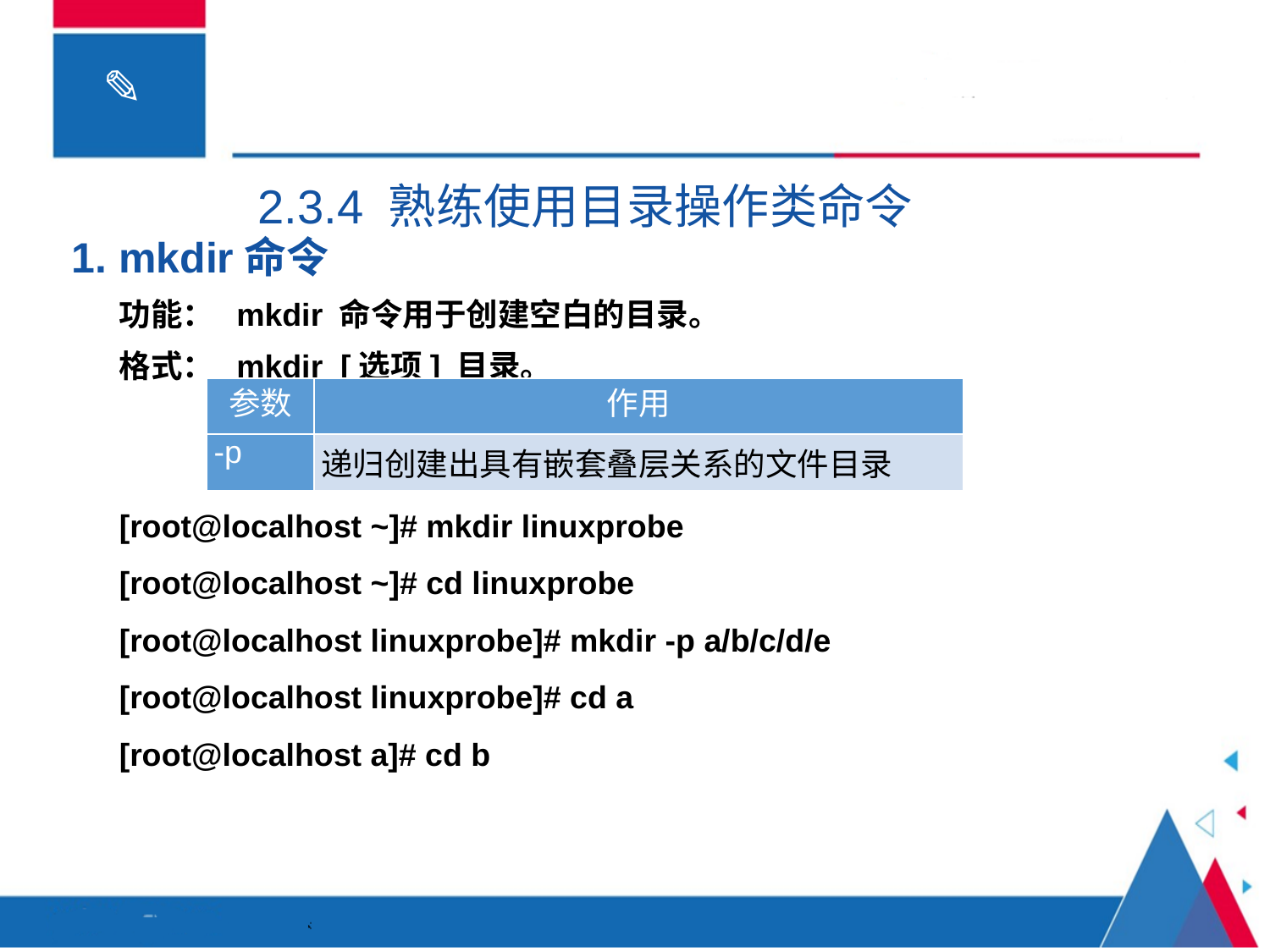

2.3.4 熟练使用目录操作类命令
1. mkdir命令
功能：  mkdir 命令用于创建空白的目录。
格式：  mkdir  [选项] 目录。

[root@localhost ~]# mkdir linuxprobe
[root@localhost ~]# cd linuxprobe
[root@localhost linuxprobe]# mkdir -p a/b/c/d/e
[root@localhost linuxprobe]# cd a
[root@localhost a]# cd b
| 参数 | 作用 |
| --- | --- |
| -p | 递归创建出具有嵌套叠层关系的文件目录 |